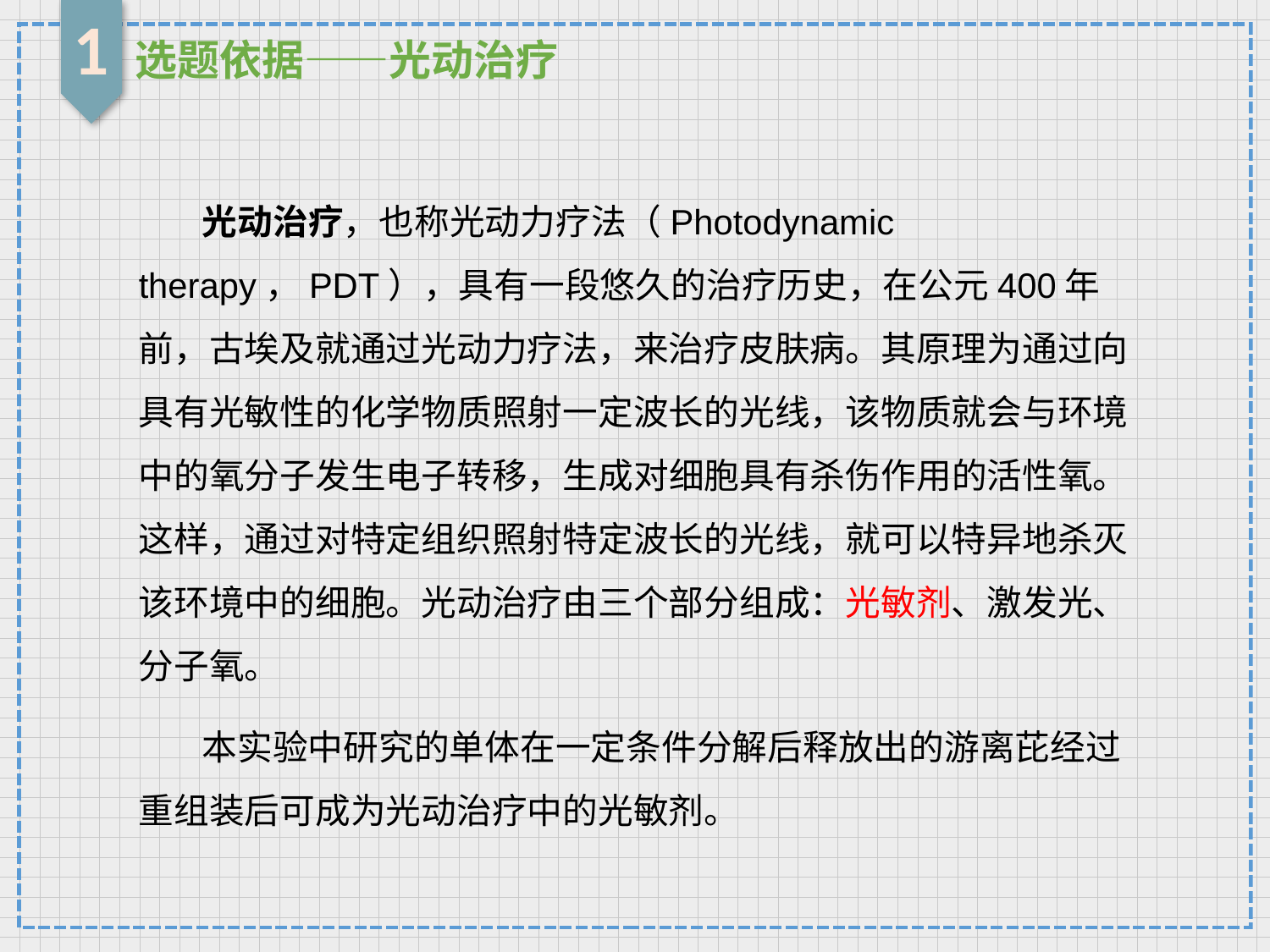

1
选题依据——光动治疗
光动治疗，也称光动力疗法（Photodynamic therapy，PDT），具有一段悠久的治疗历史，在公元400年前，古埃及就通过光动力疗法，来治疗皮肤病。其原理为通过向具有光敏性的化学物质照射一定波长的光线，该物质就会与环境中的氧分子发生电子转移，生成对细胞具有杀伤作用的活性氧。这样，通过对特定组织照射特定波长的光线，就可以特异地杀灭该环境中的细胞。光动治疗由三个部分组成：光敏剂、激发光、分子氧。
本实验中研究的单体在一定条件分解后释放出的游离芘经过重组装后可成为光动治疗中的光敏剂。